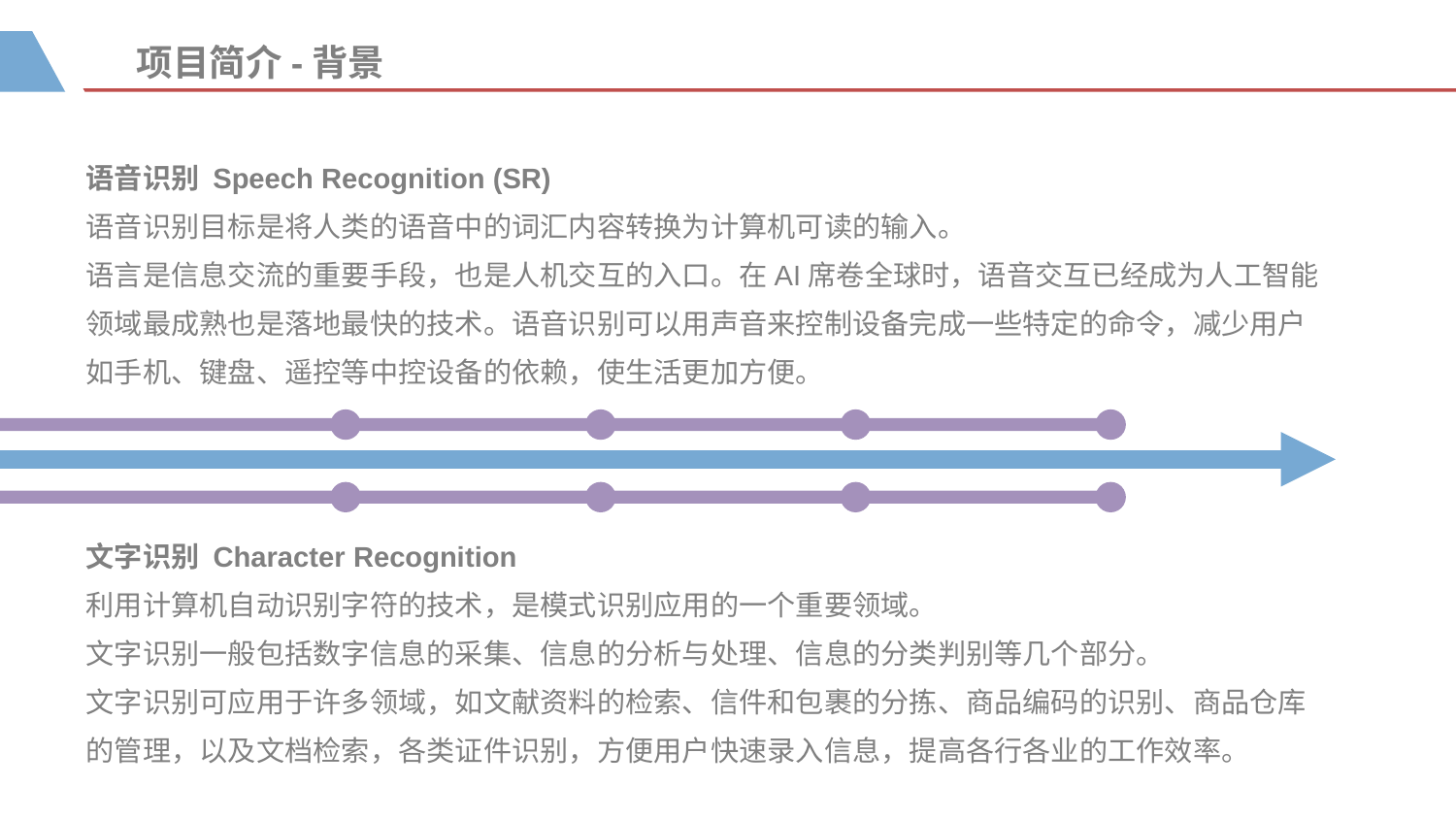

项目简介-背景
语音识别 Speech Recognition (SR)
语音识别目标是将人类的语音中的词汇内容转换为计算机可读的输入。
语言是信息交流的重要手段，也是人机交互的入口。在AI席卷全球时，语音交互已经成为人工智能领域最成熟也是落地最快的技术。语音识别可以用声音来控制设备完成一些特定的命令，减少用户如手机、键盘、遥控等中控设备的依赖，使生活更加方便。

文字识别 Character Recognition
利用计算机自动识别字符的技术，是模式识别应用的一个重要领域。
文字识别一般包括数字信息的采集、信息的分析与处理、信息的分类判别等几个部分。
文字识别可应用于许多领域，如文献资料的检索、信件和包裹的分拣、商品编码的识别、商品仓库的管理，以及文档检索，各类证件识别，方便用户快速录入信息，提高各行各业的工作效率。